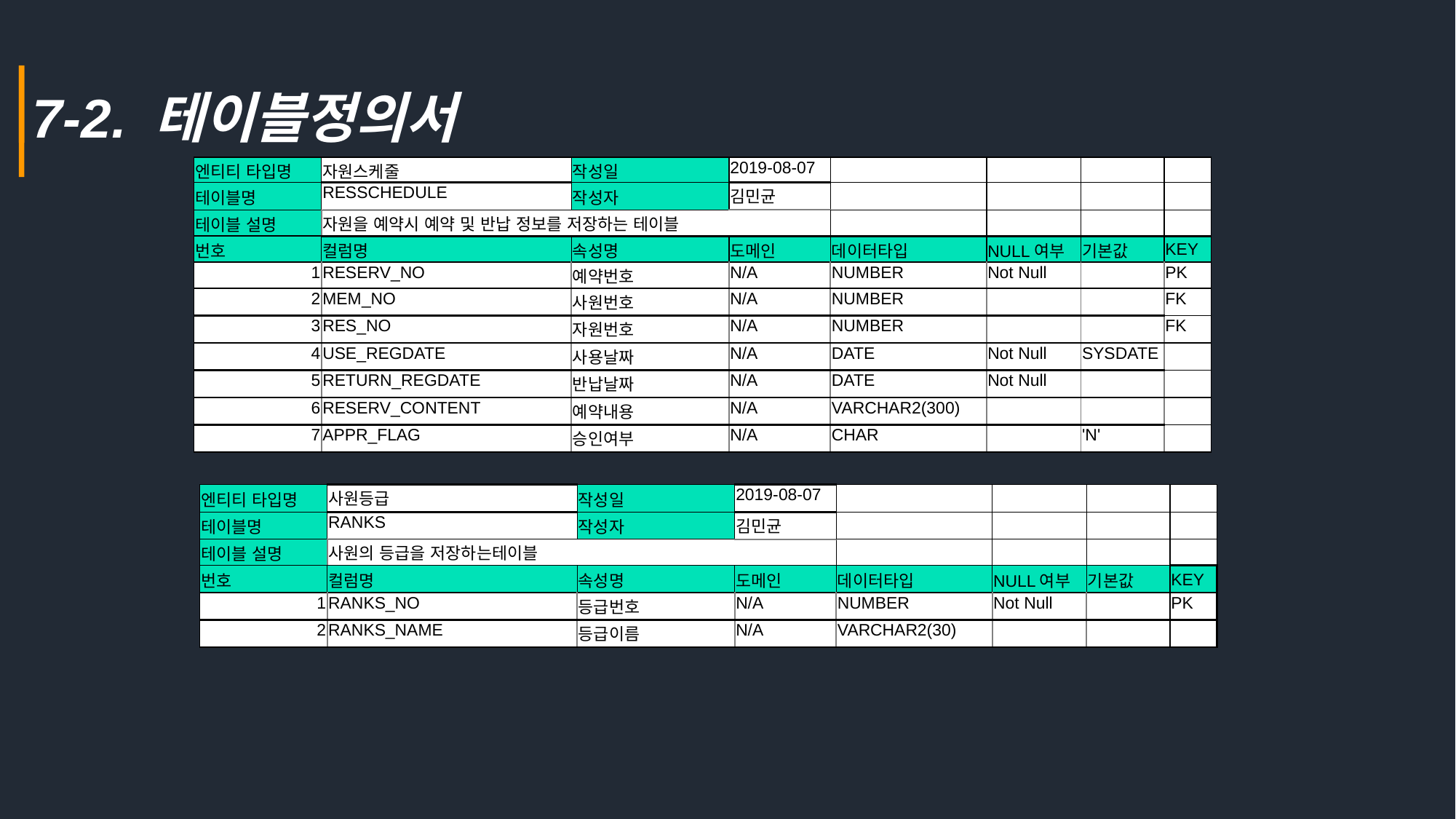

7-2. 테이블정의서

| 엔티티 타입명 | 자원스케줄 | 작성일 | 2019-08-07 |  |  |  |  |
| --- | --- | --- | --- | --- | --- | --- | --- |
| 테이블명 | RESSCHEDULE | 작성자 | 김민균 |  |  |  |  |
| 테이블 설명 | 자원을 예약시 예약 및 반납 정보를 저장하는 테이블 |  |  |  |  |  |  |
| 번호 | 컬럼명 | 속성명 | 도메인 | 데이터타입 | NULL여부 | 기본값 | KEY |
| 1 | RESERV\_NO | 예약번호 | N/A | NUMBER | Not Null |  | PK |
| 2 | MEM\_NO | 사원번호 | N/A | NUMBER |  |  | FK |
| 3 | RES\_NO | 자원번호 | N/A | NUMBER |  |  | FK |
| 4 | USE\_REGDATE | 사용날짜 | N/A | DATE | Not Null | SYSDATE |  |
| 5 | RETURN\_REGDATE | 반납날짜 | N/A | DATE | Not Null |  |  |
| 6 | RESERV\_CONTENT | 예약내용 | N/A | VARCHAR2(300) |  |  |  |
| 7 | APPR\_FLAG | 승인여부 | N/A | CHAR |  | 'N' |  |
| 엔티티 타입명 | 사원등급 | 작성일 | 2019-08-07 |  |  |  |  |
| --- | --- | --- | --- | --- | --- | --- | --- |
| 테이블명 | RANKS | 작성자 | 김민균 |  |  |  |  |
| 테이블 설명 | 사원의 등급을 저장하는테이블 |  |  |  |  |  |  |
| 번호 | 컬럼명 | 속성명 | 도메인 | 데이터타입 | NULL여부 | 기본값 | KEY |
| 1 | RANKS\_NO | 등급번호 | N/A | NUMBER | Not Null |  | PK |
| 2 | RANKS\_NAME | 등급이름 | N/A | VARCHAR2(30) |  |  |  |